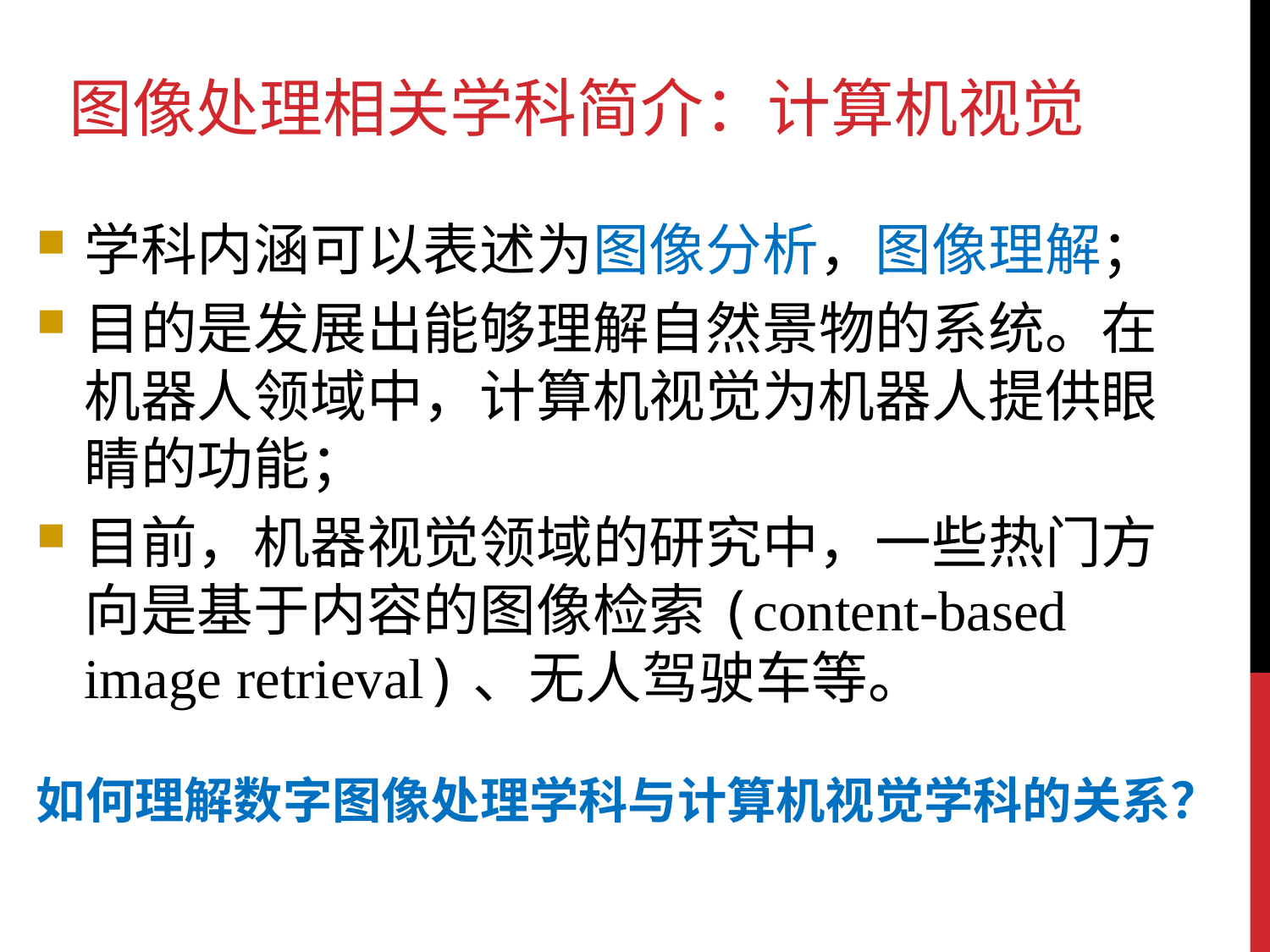

图像处理相关学科简介：计算机视觉

学科内涵可以表述为图像分析，图像理解；
目的是发展出能够理解自然景物的系统。在机器人领域中，计算机视觉为机器人提供眼睛的功能；
目前，机器视觉领域的研究中，一些热门方向是基于内容的图像检索(content-based image retrieval)、无人驾驶车等。
如何理解数字图像处理学科与计算机视觉学科的关系？